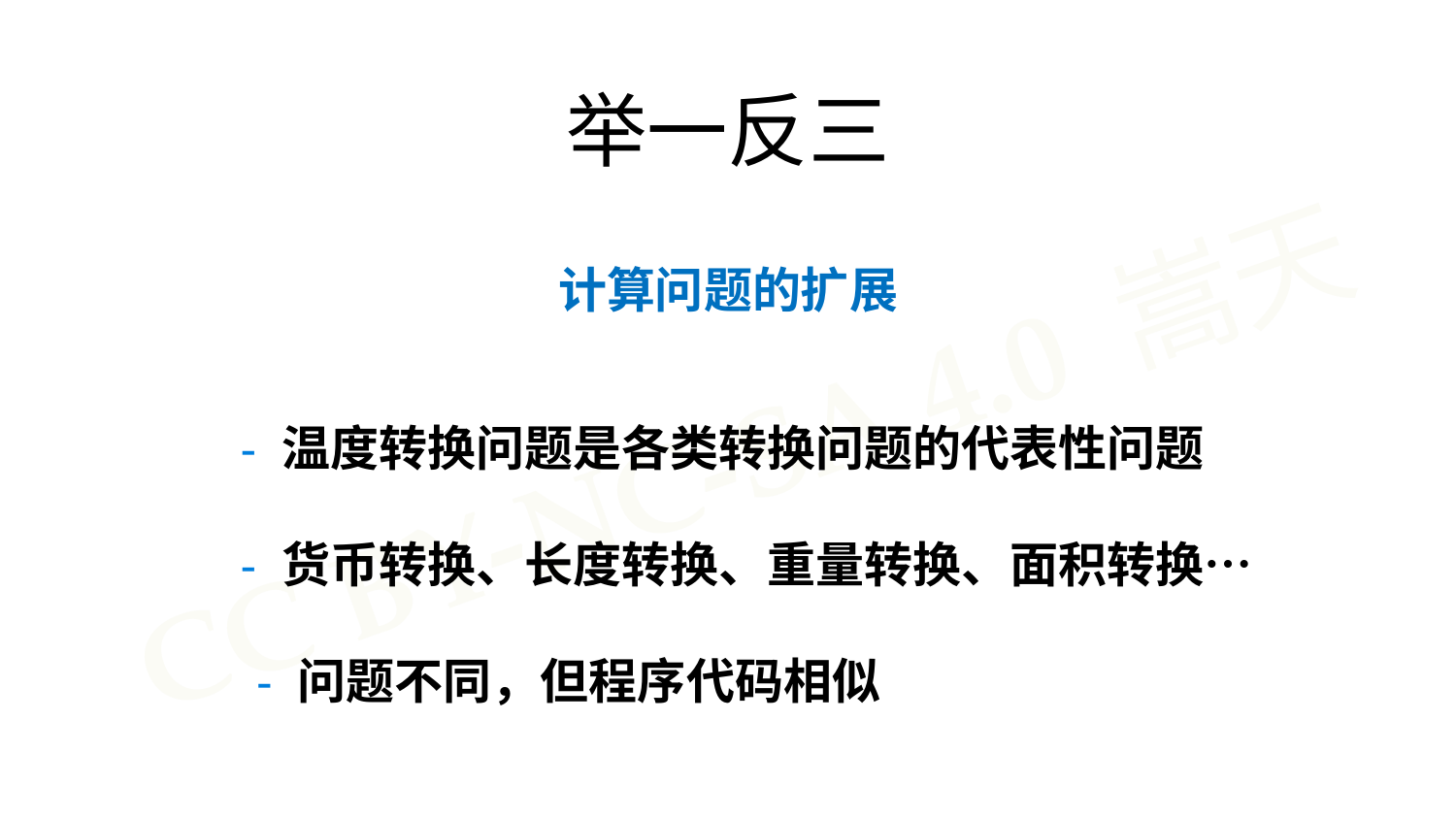

举一反三
计算问题的扩展
            - 温度转换问题是各类转换问题的代表性问题
            - 货币转换、长度转换、重量转换、面积转换… 	  - 问题不同，但程序代码相似